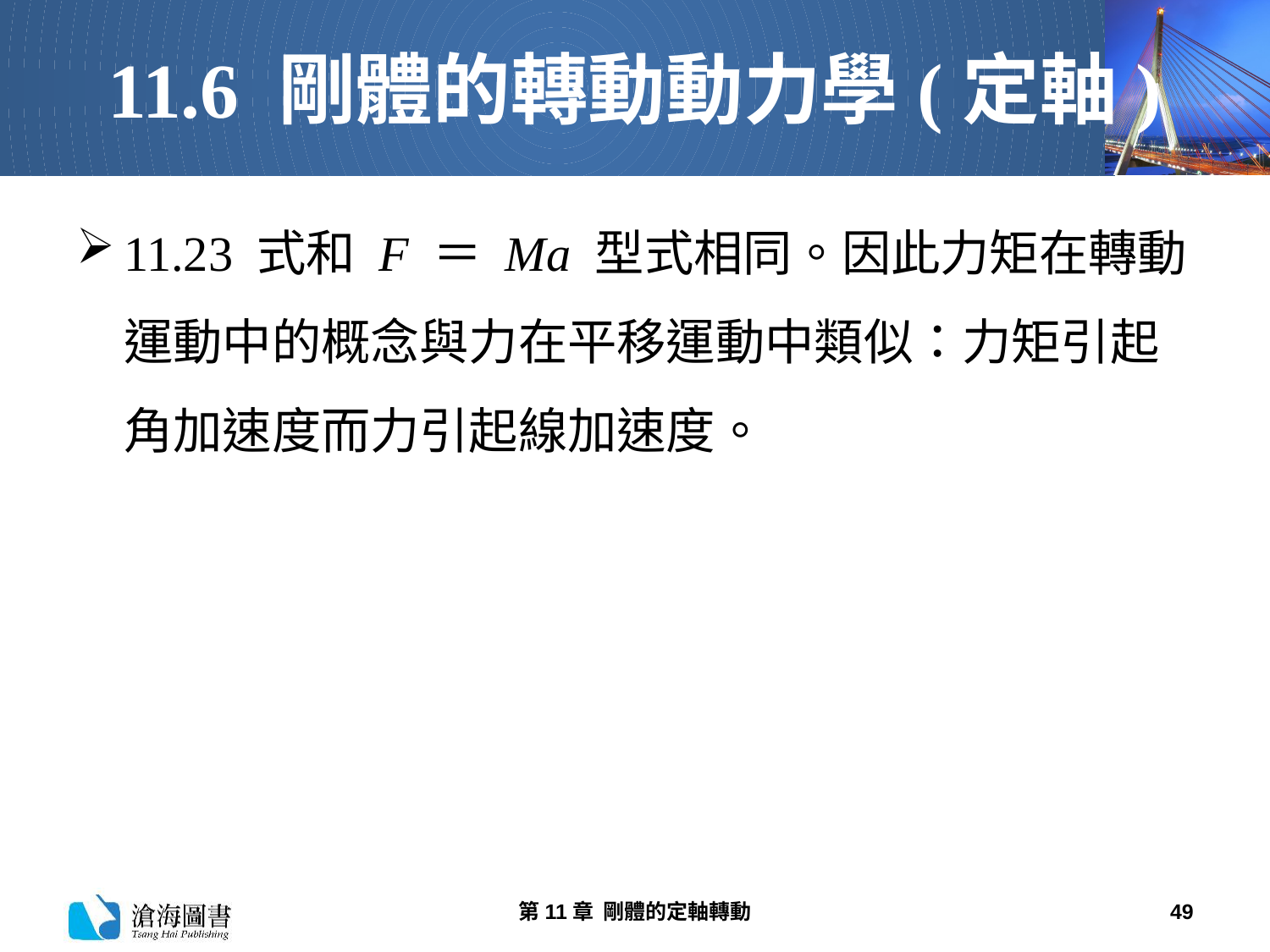

# 11.6 剛體的轉動動力學(定軸)
11.23 式和 F ＝ Ma 型式相同。因此力矩在轉動運動中的概念與力在平移運動中類似：力矩引起角加速度而力引起線加速度。

第11章  剛體的定軸轉動
49